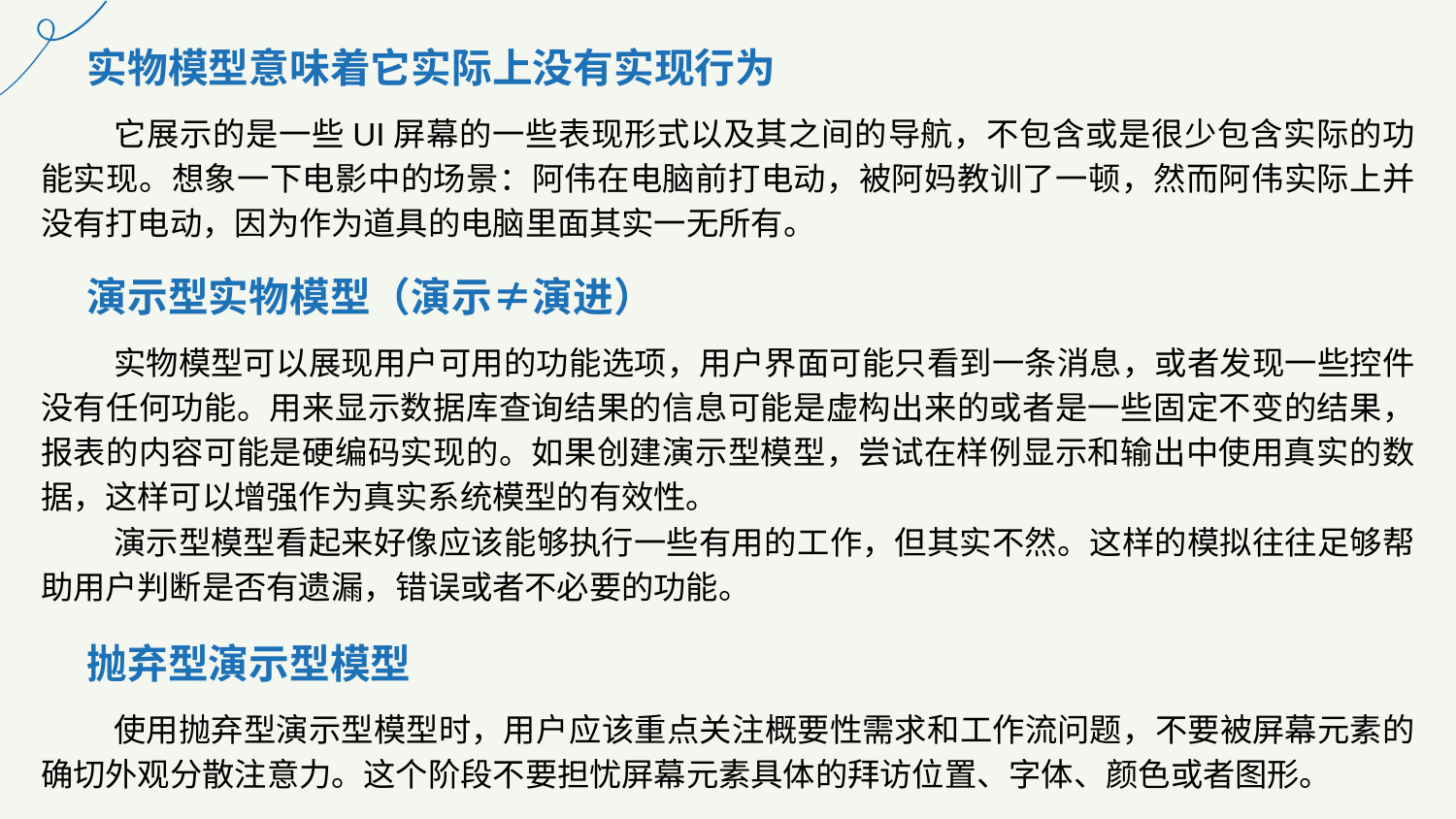

实物模型意味着它实际上没有实现行为
它展示的是一些UI屏幕的一些表现形式以及其之间的导航，不包含或是很少包含实际的功能实现。想象一下电影中的场景：阿伟在电脑前打电动，被阿妈教训了一顿，然而阿伟实际上并没有打电动，因为作为道具的电脑里面其实一无所有。
演示型实物模型（演示≠演进）
实物模型可以展现用户可用的功能选项，用户界面可能只看到一条消息，或者发现一些控件没有任何功能。用来显示数据库查询结果的信息可能是虚构出来的或者是一些固定不变的结果，报表的内容可能是硬编码实现的。如果创建演示型模型，尝试在样例显示和输出中使用真实的数据，这样可以增强作为真实系统模型的有效性。
演示型模型看起来好像应该能够执行一些有用的工作，但其实不然。这样的模拟往往足够帮助用户判断是否有遗漏，错误或者不必要的功能。
抛弃型演示型模型
使用抛弃型演示型模型时，用户应该重点关注概要性需求和工作流问题，不要被屏幕元素的确切外观分散注意力。这个阶段不要担忧屏幕元素具体的拜访位置、字体、颜色或者图形。